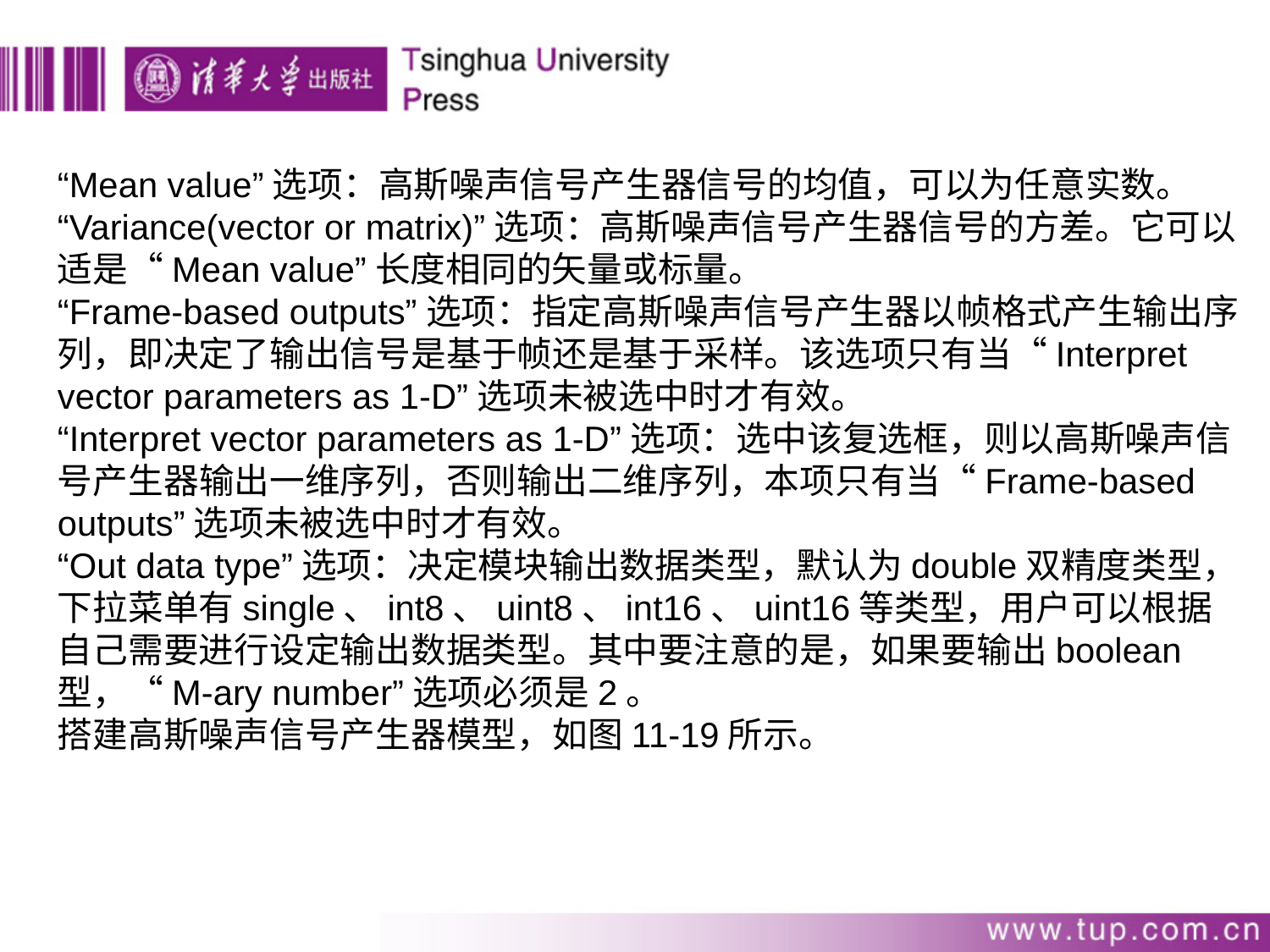

“Mean value”选项：高斯噪声信号产生器信号的均值，可以为任意实数。
“Variance(vector or matrix)”选项：高斯噪声信号产生器信号的方差。它可以适是“Mean value”长度相同的矢量或标量。
“Frame-based outputs”选项：指定高斯噪声信号产生器以帧格式产生输出序列，即决定了输出信号是基于帧还是基于采样。该选项只有当“Interpret vector parameters as 1-D”选项未被选中时才有效。
“Interpret vector parameters as 1-D”选项：选中该复选框，则以高斯噪声信号产生器输出一维序列，否则输出二维序列，本项只有当“Frame-based outputs”选项未被选中时才有效。
“Out data type”选项：决定模块输出数据类型，默认为double双精度类型，下拉菜单有single、int8、uint8、int16、uint16等类型，用户可以根据自己需要进行设定输出数据类型。其中要注意的是，如果要输出boolean型，“M-ary number”选项必须是2。
搭建高斯噪声信号产生器模型，如图11-19所示。